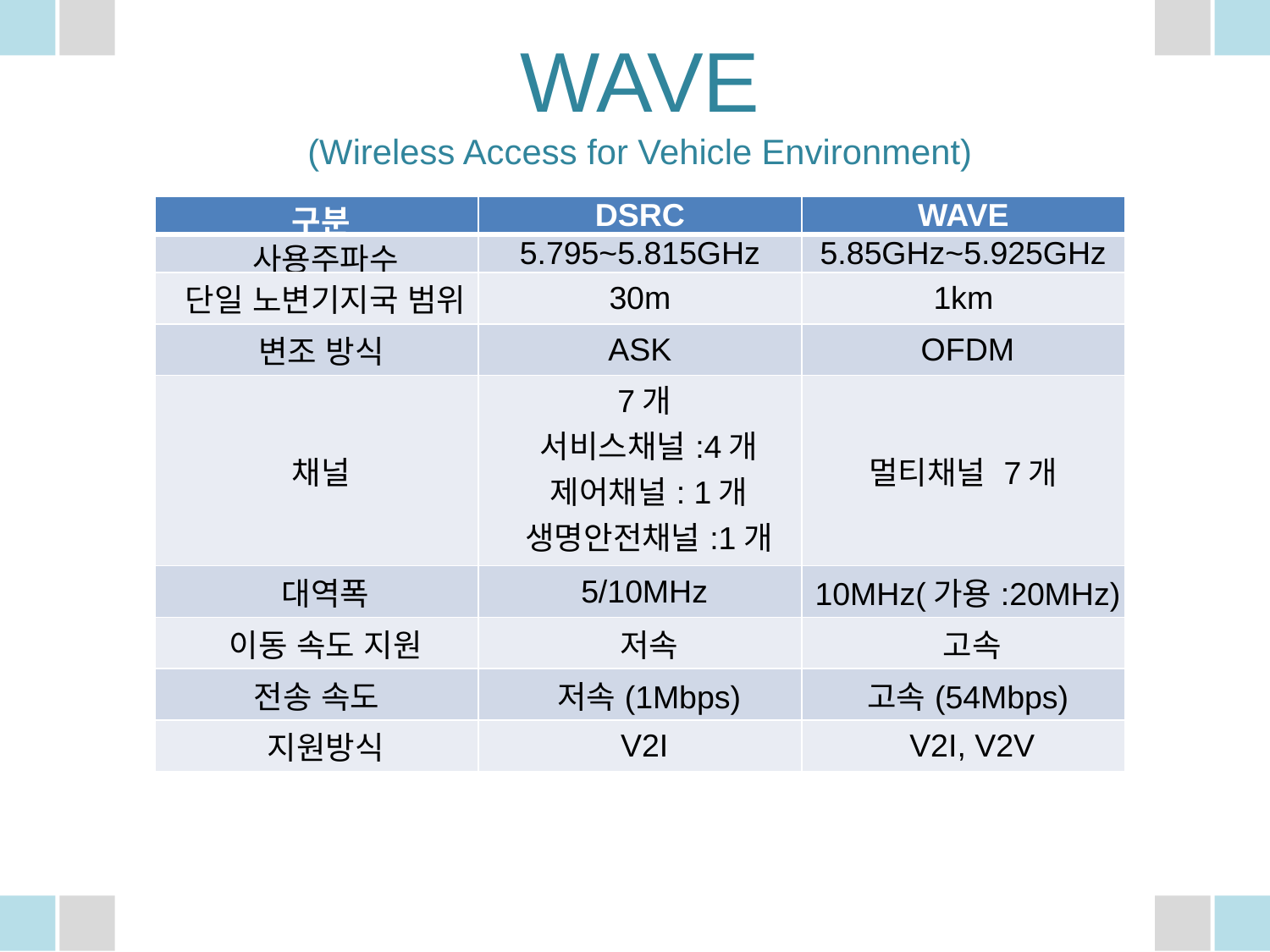

WAVE
(Wireless Access for Vehicle Environment)
| 구분 | DSRC | WAVE |
| --- | --- | --- |
| 사용주파수 | 5.795~5.815GHz | 5.85GHz~5.925GHz |
| 단일 노변기지국 범위 | 30m | 1km |
| 변조 방식 | ASK | OFDM |
| 채널 | 7개  서비스채널:4개  제어채널: 1개  생명안전채널:1개  공공안전채널:1개 | 멀티채널 7개 |
| 대역폭 | 5/10MHz | 10MHz(가용:20MHz) |
| 이동 속도 지원 | 저속 | 고속 |
| 전송 속도 | 저속(1Mbps) | 고속(54Mbps) |
| 지원방식 | V2I | V2I, V2V |